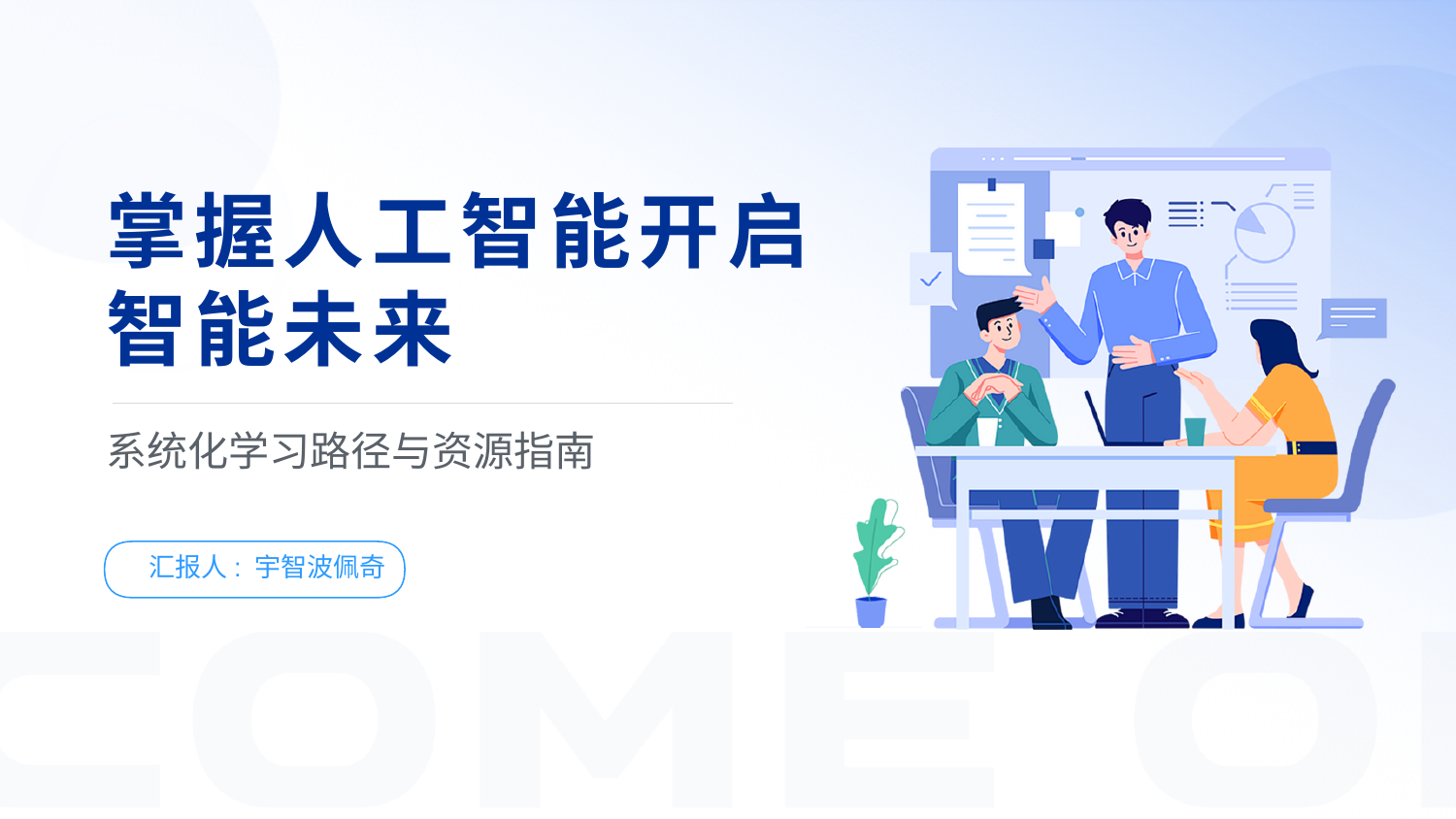

掌握人工智能开启智能未来

系统化学习路径与资源指南
汇报人: 宇智波佩奇